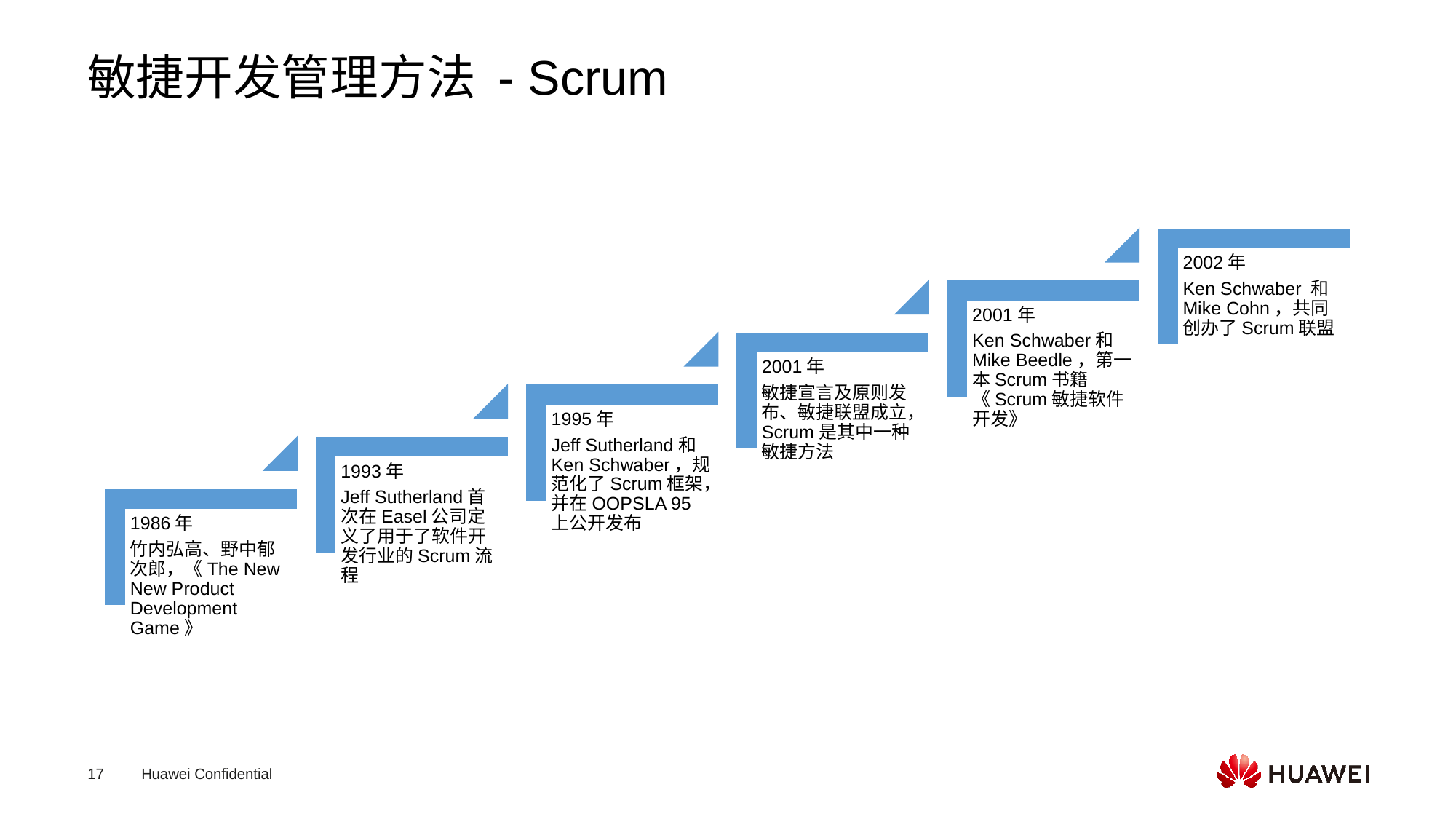

# 敏捷开发管理方法 - Scrum
1986年
竹内弘高、野中郁次郎，《The New New Product Development Game》
1993年
Jeff Sutherland首次在Easel公司定义了用于了软件开发行业的Scrum流程
1995年
Jeff Sutherland和Ken Schwaber，规范化了Scrum框架，并在OOPSLA 95上公开发布
2001年
敏捷宣言及原则发布、敏捷联盟成立，Scrum是其中一种敏捷方法
2001年
Ken Schwaber和Mike Beedle，第一本Scrum书籍《Scrum敏捷软件开发》
2002年
Ken Schwaber 和Mike Cohn，共同创办了Scrum联盟